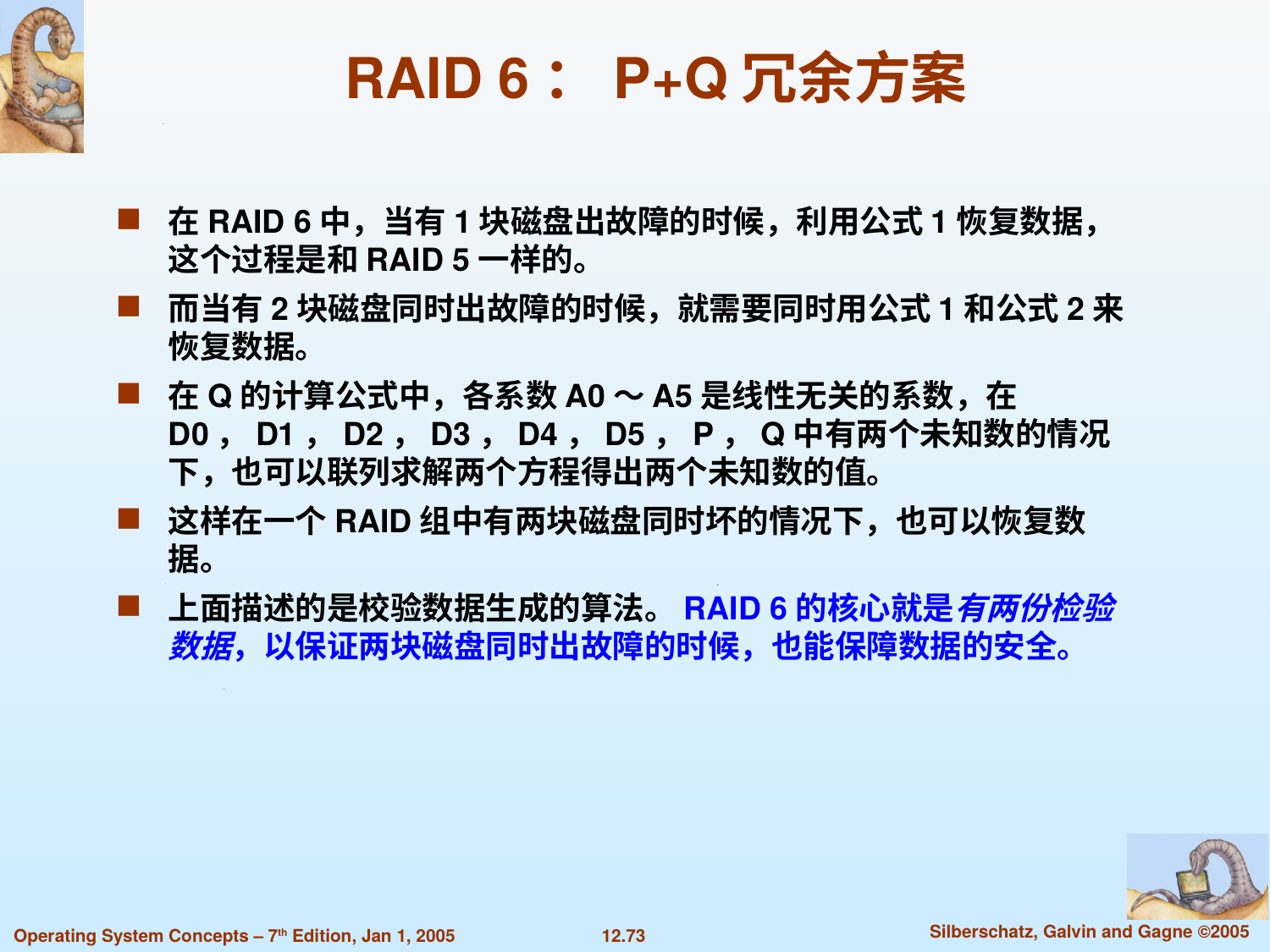

# RAID 6：P+Q冗余方案
在RAID 6中，当有1块磁盘出故障的时候，利用公式1恢复数据，这个过程是和RAID 5一样的。
而当有2块磁盘同时出故障的时候，就需要同时用公式1和公式2来恢复数据。
在Q的计算公式中，各系数A0～A5是线性无关的系数，在D0，D1，D2，D3，D4，D5，P，Q中有两个未知数的情况下，也可以联列求解两个方程得出两个未知数的值。
这样在一个RAID组中有两块磁盘同时坏的情况下，也可以恢复数据。
上面描述的是校验数据生成的算法。RAID 6的核心就是有两份检验数据，以保证两块磁盘同时出故障的时候，也能保障数据的安全。